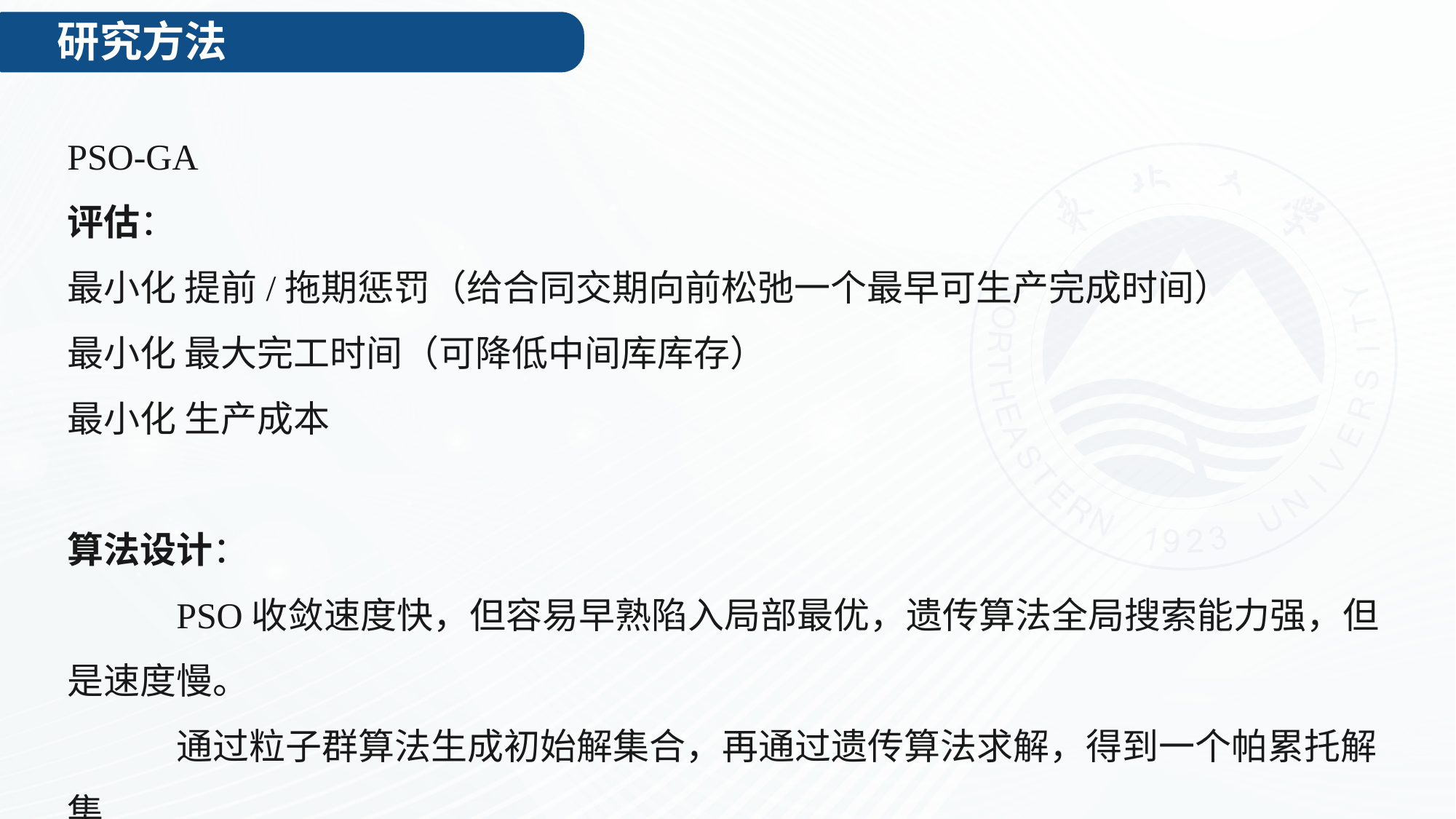

研究方法
PSO-GA
评估：
最小化 提前/拖期惩罚（给合同交期向前松弛一个最早可生产完成时间）
最小化 最大完工时间（可降低中间库库存）
最小化 生产成本

算法设计：
	PSO收敛速度快，但容易早熟陷入局部最优，遗传算法全局搜索能力强，但是速度慢。
	通过粒子群算法生成初始解集合，再通过遗传算法求解，得到一个帕累托解集